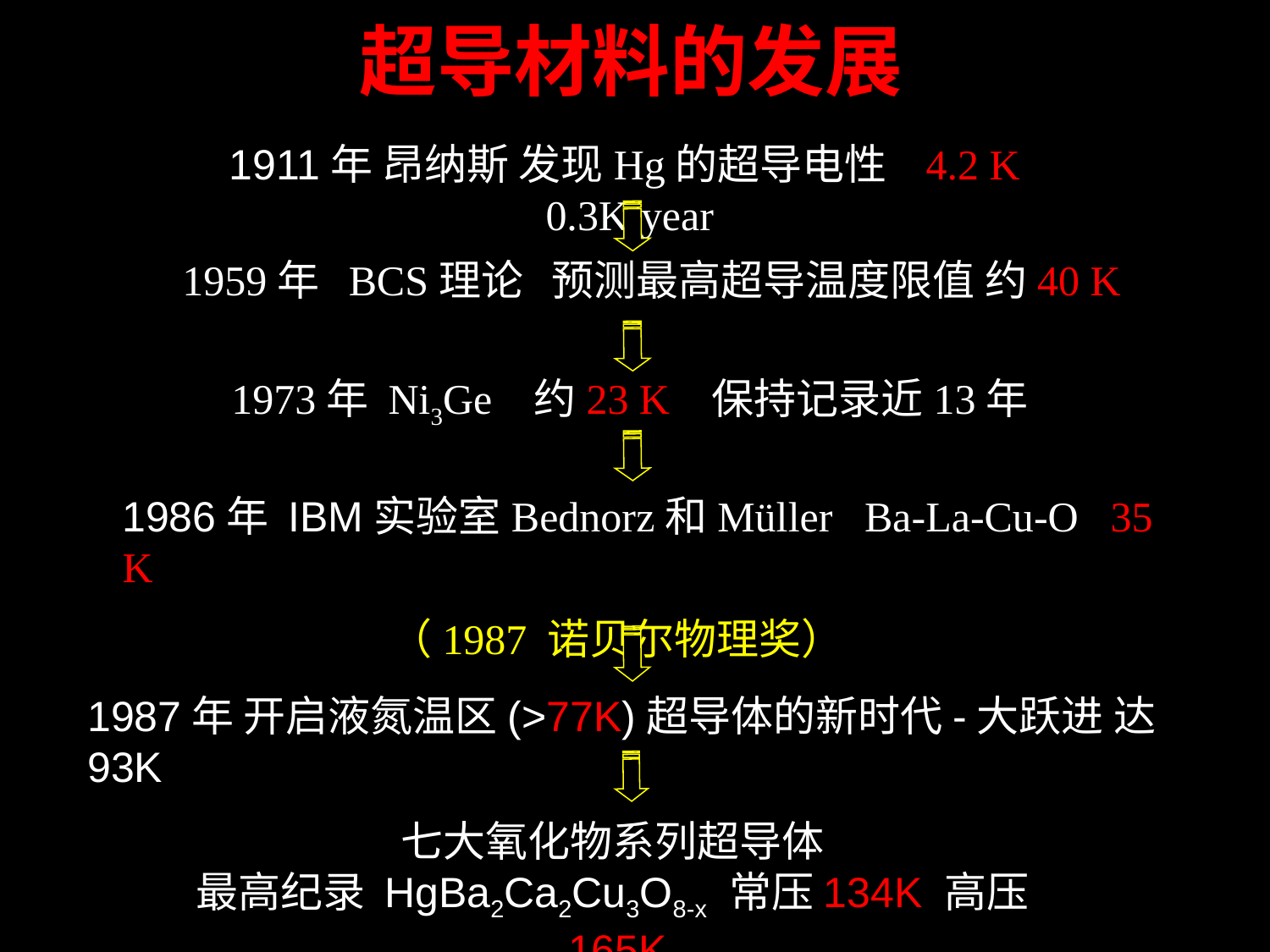

超导材料的发展
1911年 昂纳斯 发现Hg的超导电性   4.2 K  0.3K/year

1959年  BCS理论   预测最高超导温度限值 约40 K

1973年 Ni3Ge   约23 K   保持记录近13年

1986年 IBM实验室Bednorz和Müller   Ba-La-Cu-O   35 K
                           （1987 诺贝尔物理奖）

1987年 开启液氮温区(>77K)超导体的新时代-大跃进 达93K

七大氧化物系列超导体
最高纪录 HgBa2Ca2Cu3O8-x 常压134K 高压165K